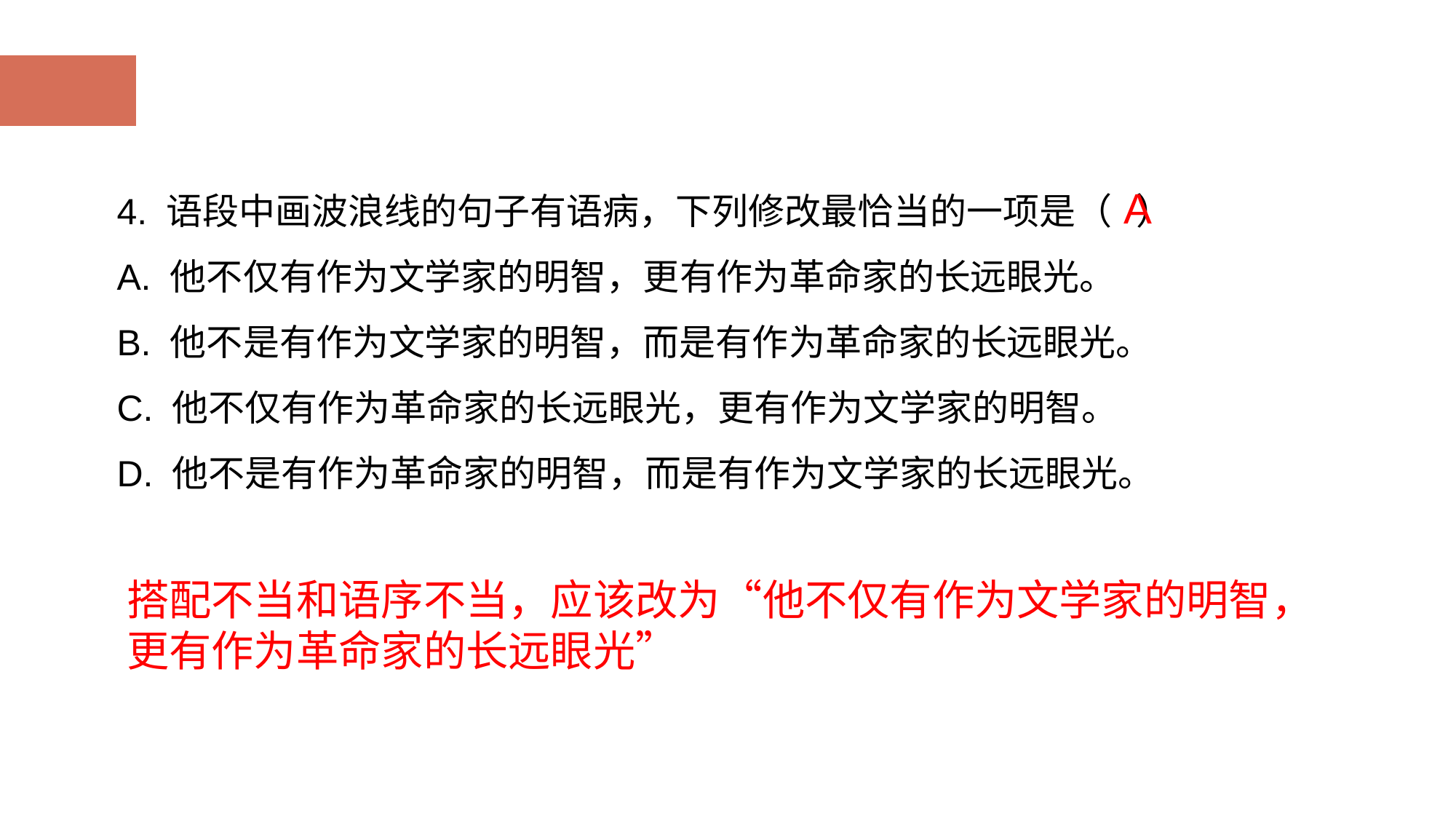

4. 语段中画波浪线的句子有语病，下列修改最恰当的一项是（   ）
A. 他不仅有作为文学家的明智，更有作为革命家的长远眼光。
B. 他不是有作为文学家的明智，而是有作为革命家的长远眼光。
C. 他不仅有作为革命家的长远眼光，更有作为文学家的明智。
D. 他不是有作为革命家的明智，而是有作为文学家的长远眼光。
 A

搭配不当和语序不当，应该改为“他不仅有作为文学家的明智，更有作为革命家的长远眼光”